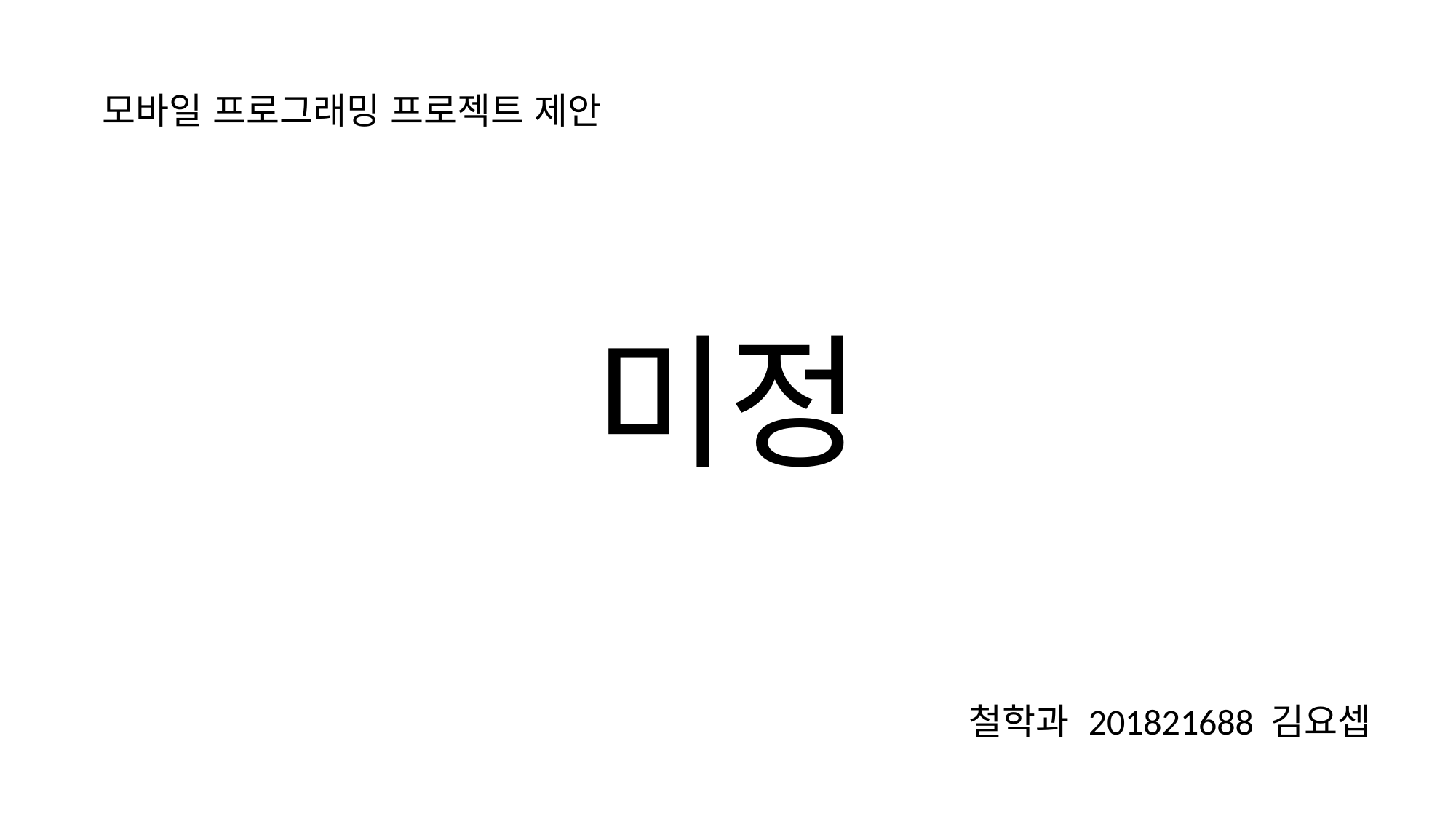

# 모바일 프로그래밍 프로젝트 제안
미정
철학과 201821688 김요셉